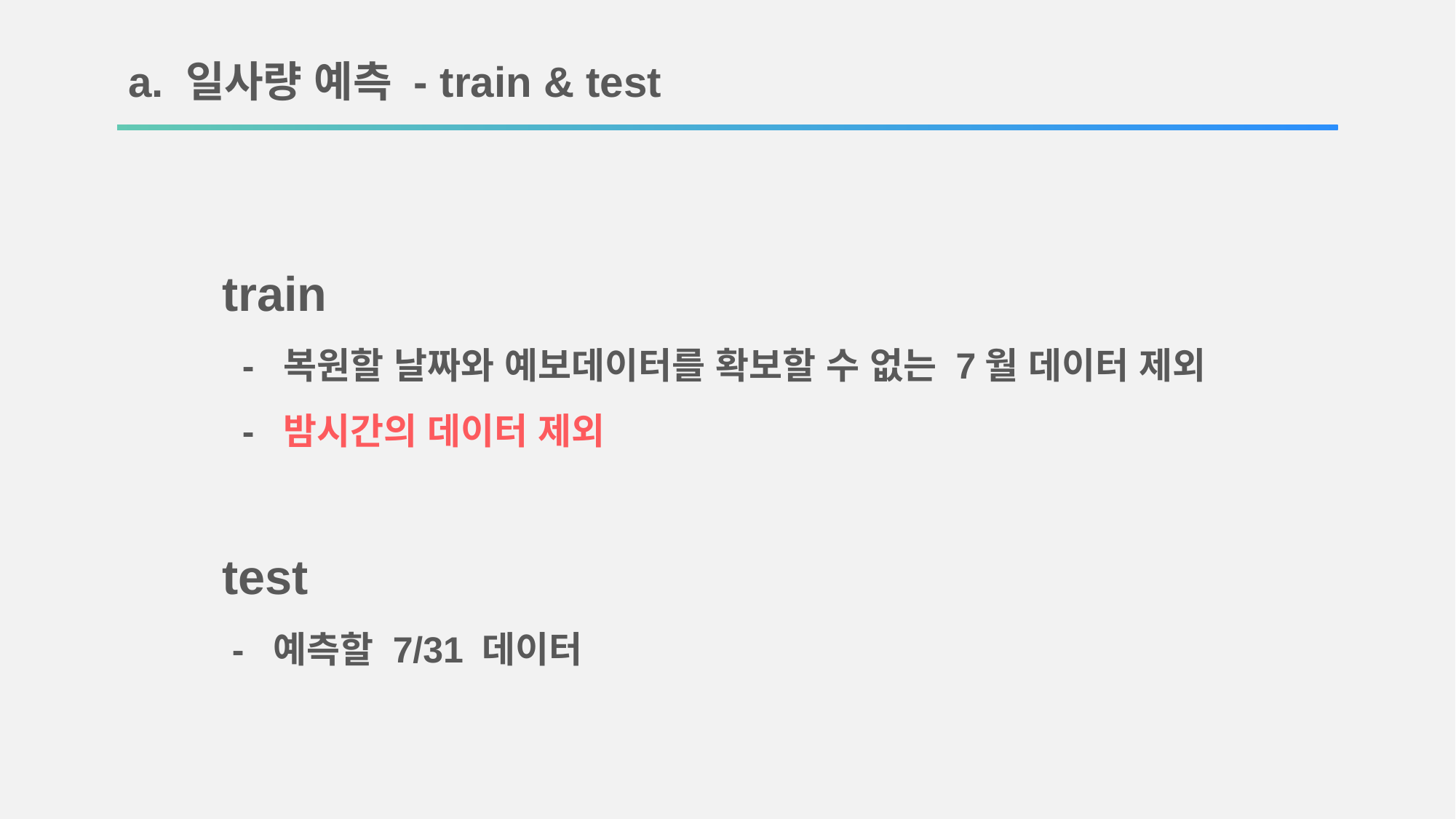

a. 일사량 예측 - train & test

train
  -  복원할 날짜와 예보데이터를 확보할 수 없는 7월 데이터 제외
  -  밤시간의 데이터 제외

test
 -  예측할 7/31 데이터